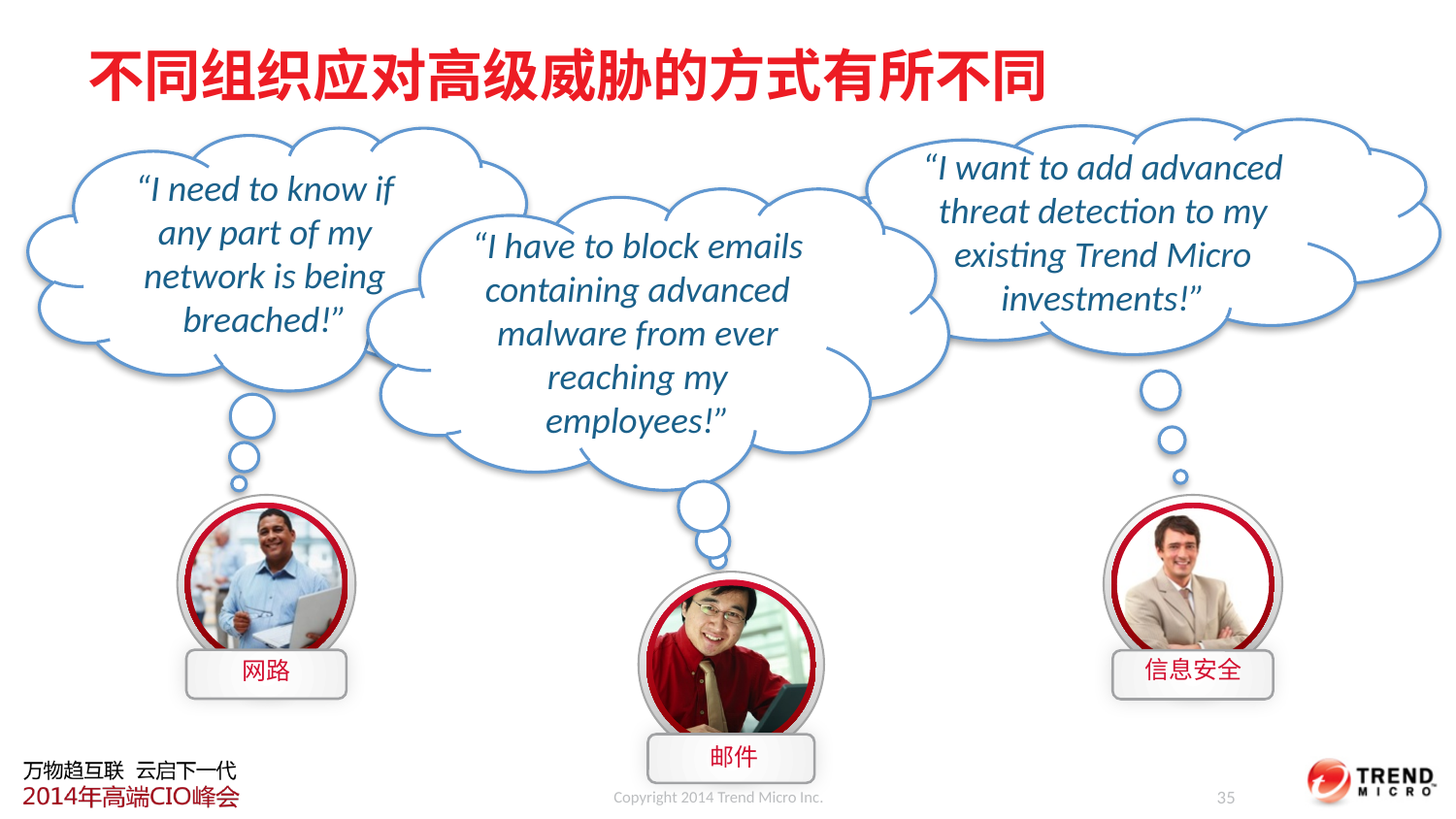

# 不同组织应对高级威胁的方式有所不同
“I want to add advanced threat detection to my existing Trend Micro investments!”
“I need to know if any part of my network is being breached!”
“I have to block emails containing advanced malware from ever reaching my employees!”

网路

信息安全

邮件

Copyright 2014 Trend Micro Inc.
35